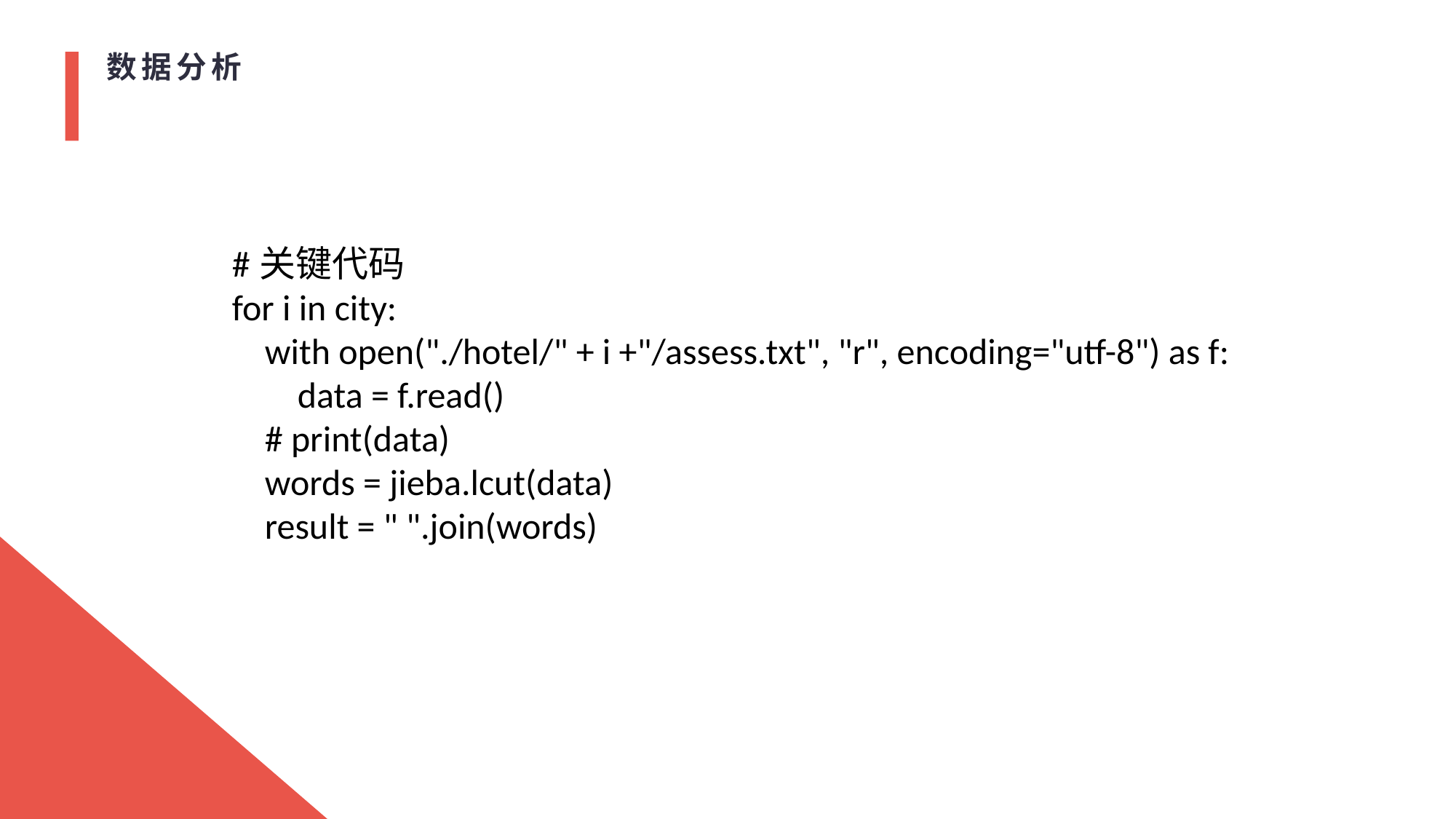

数据分析

#关键代码
for i in city:
    with open("./hotel/" + i +"/assess.txt", "r", encoding="utf-8") as f:
        data = f.read()
    # print(data)
    words = jieba.lcut(data)
    result = " ".join(words)